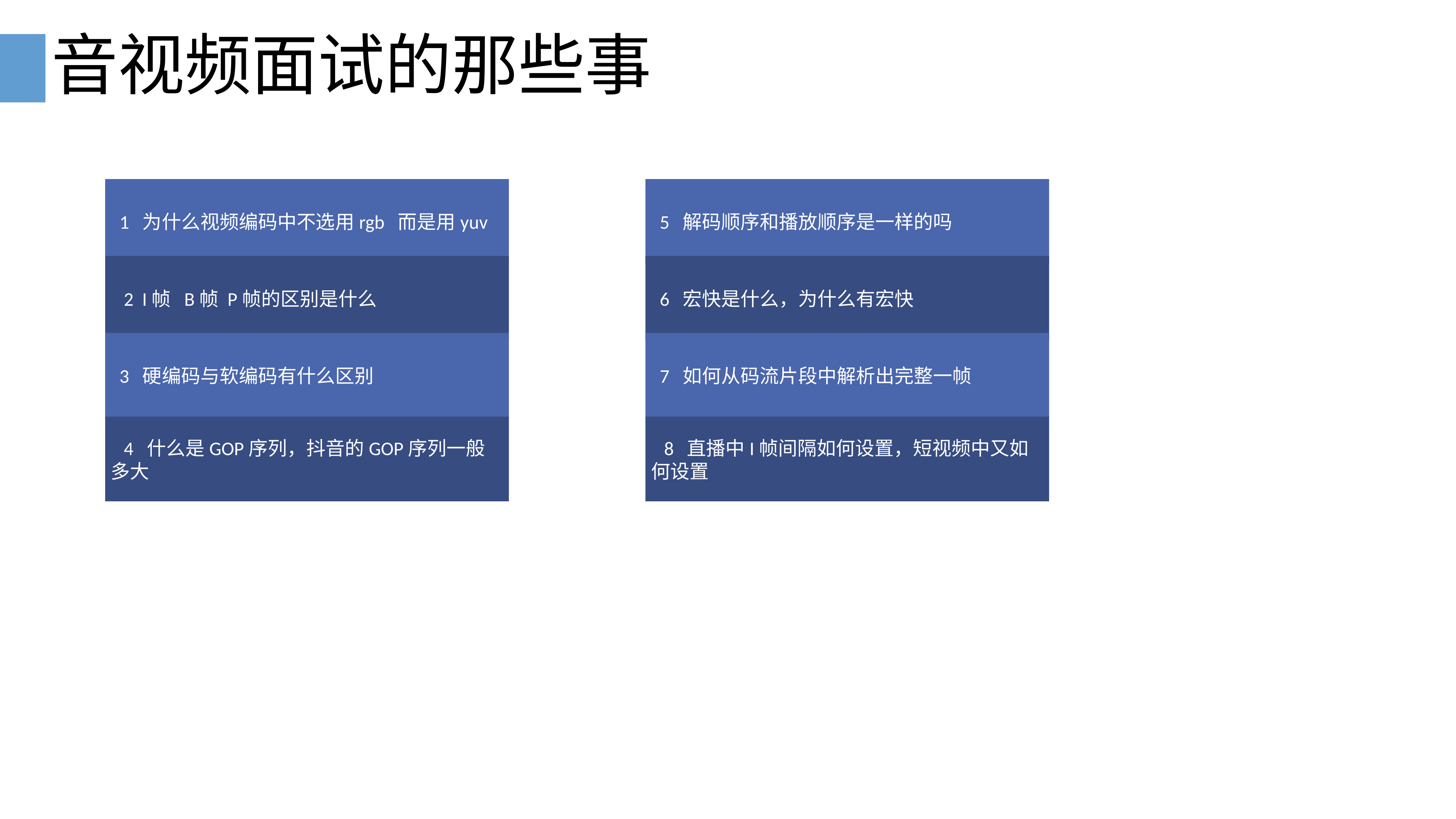

# 音视频面试的那些事
  1  为什么视频编码中不选用rgb  而是用yuv
  5  解码顺序和播放顺序是一样的吗
   2  I帧  B帧 P帧的区别是什么
  6  宏快是什么，为什么有宏快
  3  硬编码与软编码有什么区别
  7  如何从码流片段中解析出完整一帧
   4  什么是GOP序列，抖音的GOP序列一般多大
   8  直播中I帧间隔如何设置，短视频中又如何设置